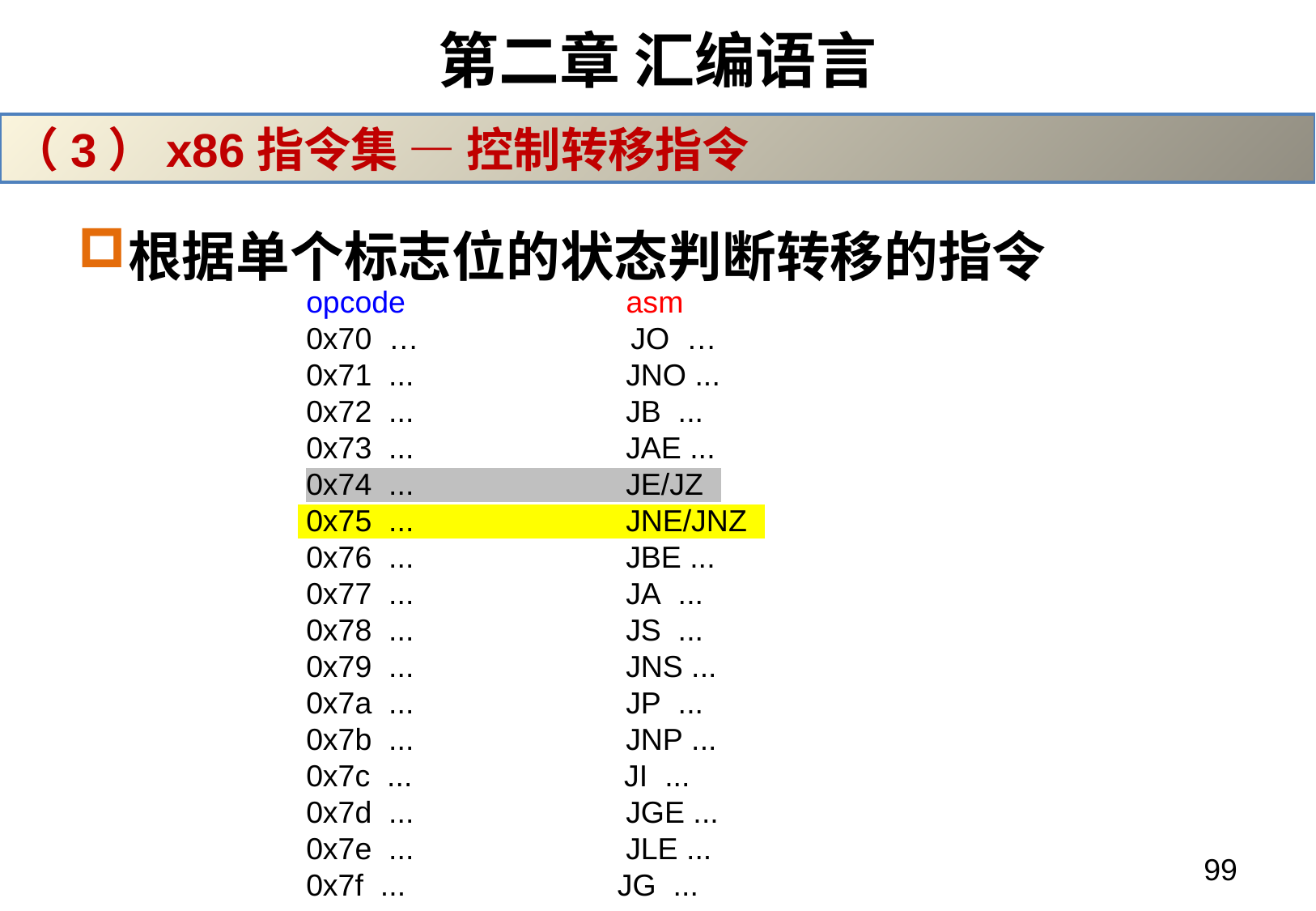

# 第二章 汇编语言
（3）x86指令集 — 控制转移指令
根据单个标志位的状态判断转移的指令
         opcode                          asm
         0x70  …                         JO  …
         0x71  ...                         JNO ...
         0x72  ...                         JB  ...
         0x73  ...                         JAE ...
         0x74  ...                         JE/JZ
         0x75  ...                         JNE/JNZ
         0x76  ...                         JBE ...
         0x77  ...                         JA  ...
         0x78  ...                         JS  ...
         0x79  ...                         JNS ...
         0x7a  ...                         JP  ...
         0x7b  ...                         JNP ...
         0x7c  ...                         JI  ...
         0x7d  ...                         JGE ...
         0x7e  ...                         JLE ...
         0x7f  ...                         JG  ...
99